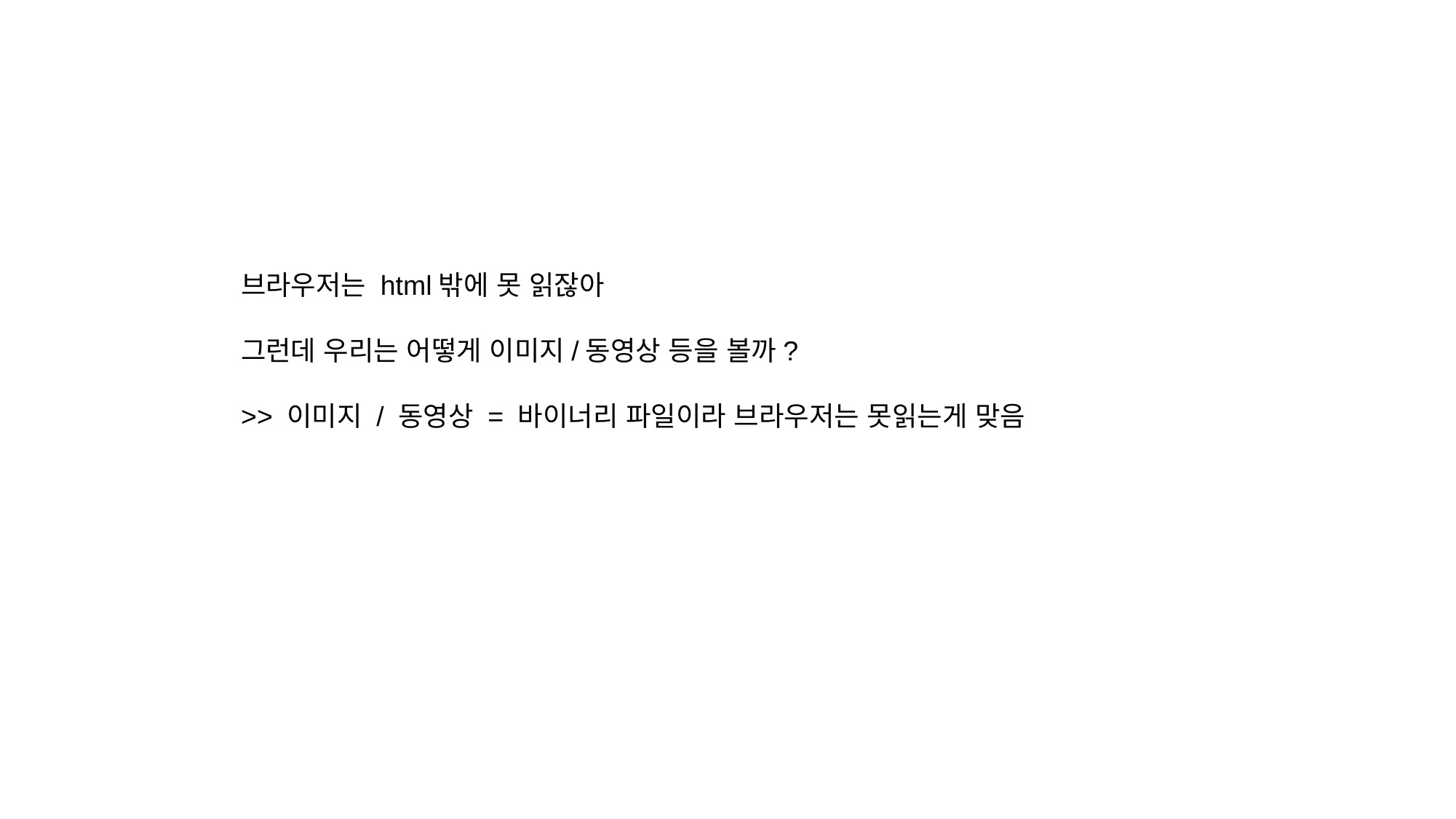

브라우저는 html밖에 못 읽잖아

그런데 우리는 어떻게 이미지/동영상 등을 볼까?

>> 이미지 / 동영상 = 바이너리 파일이라 브라우저는 못읽는게 맞음